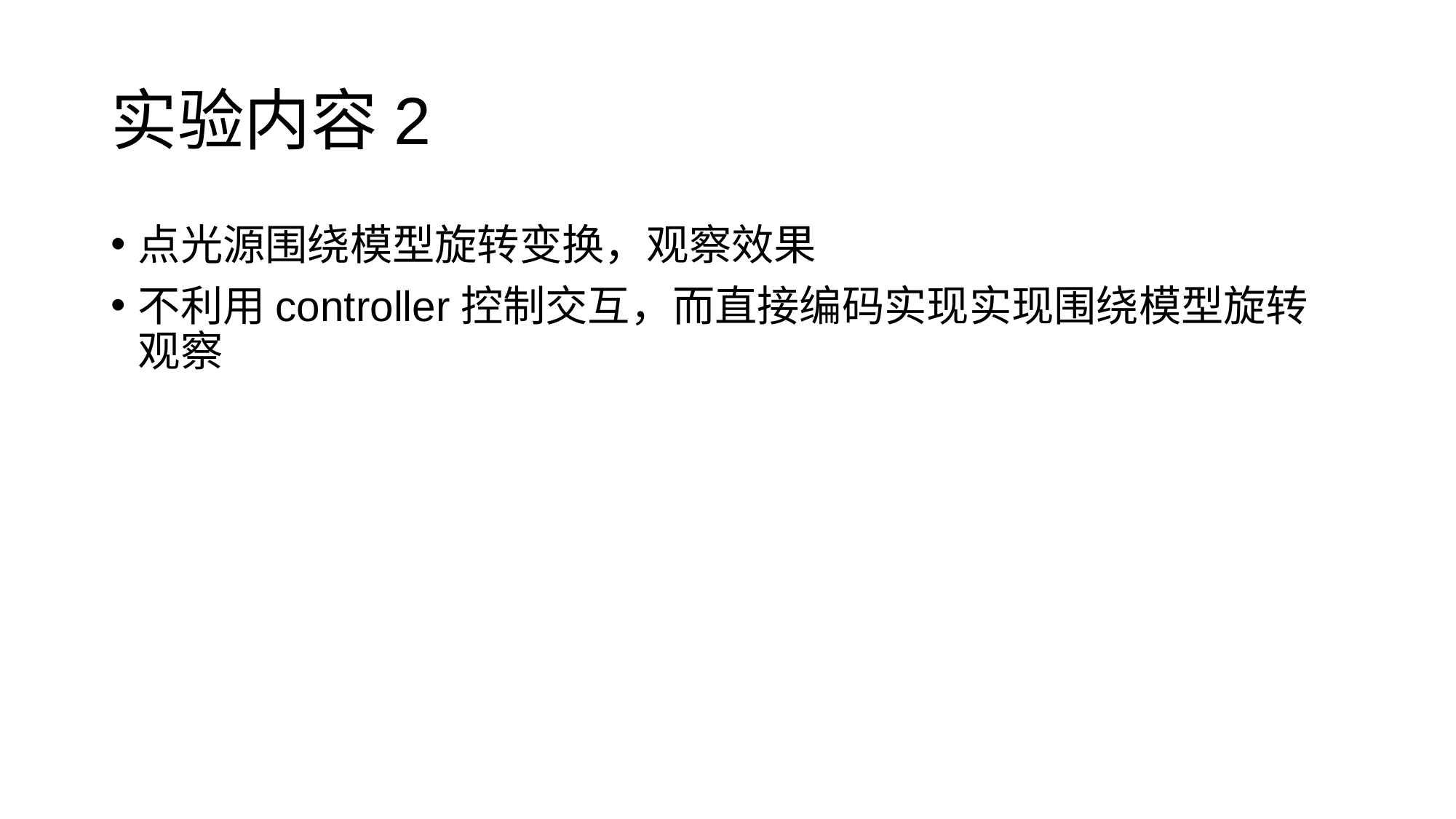

# 实验内容2
点光源围绕模型旋转变换，观察效果
不利用controller控制交互，而直接编码实现实现围绕模型旋转观察